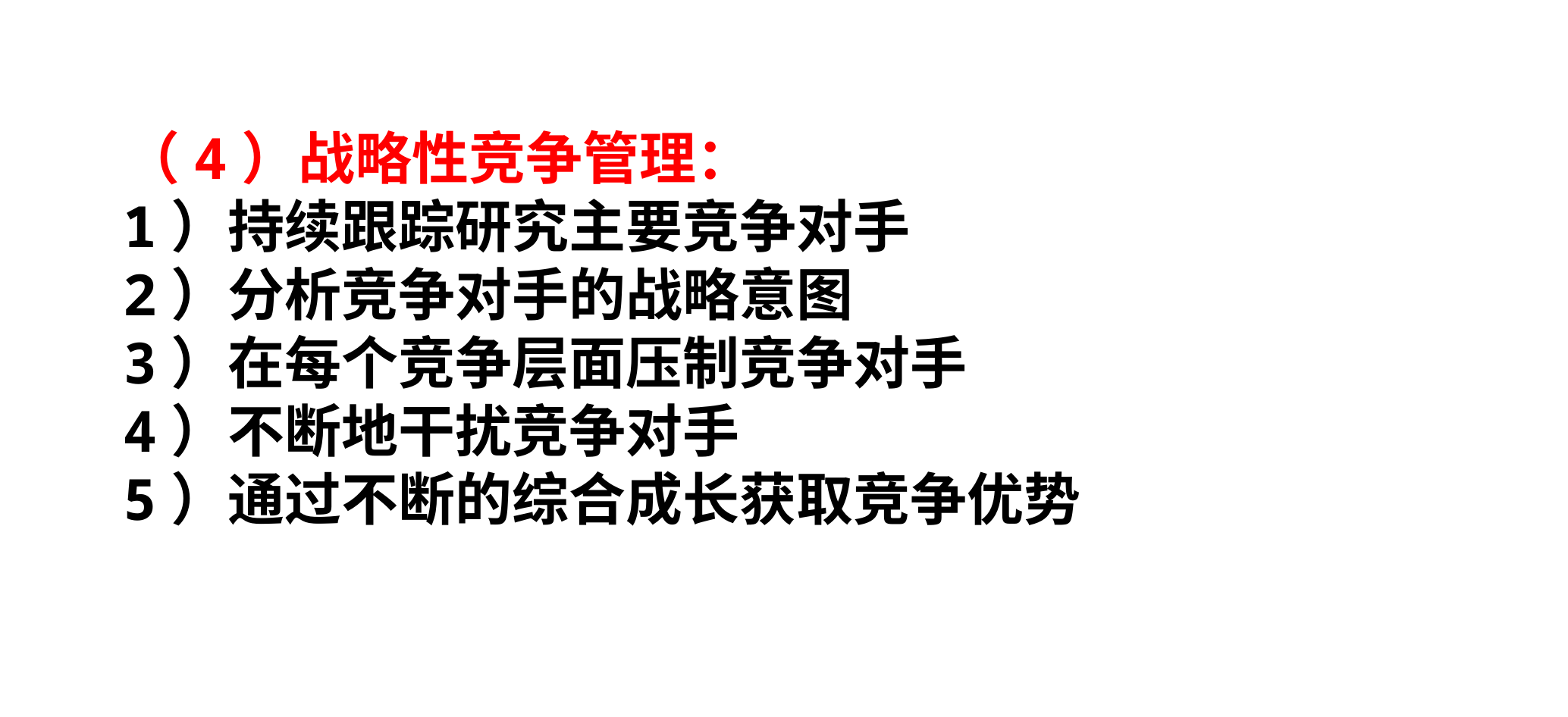

（4）战略性竞争管理：
1）持续跟踪研究主要竞争对手
2）分析竞争对手的战略意图
3）在每个竞争层面压制竞争对手
4）不断地干扰竞争对手
5）通过不断的综合成长获取竞争优势